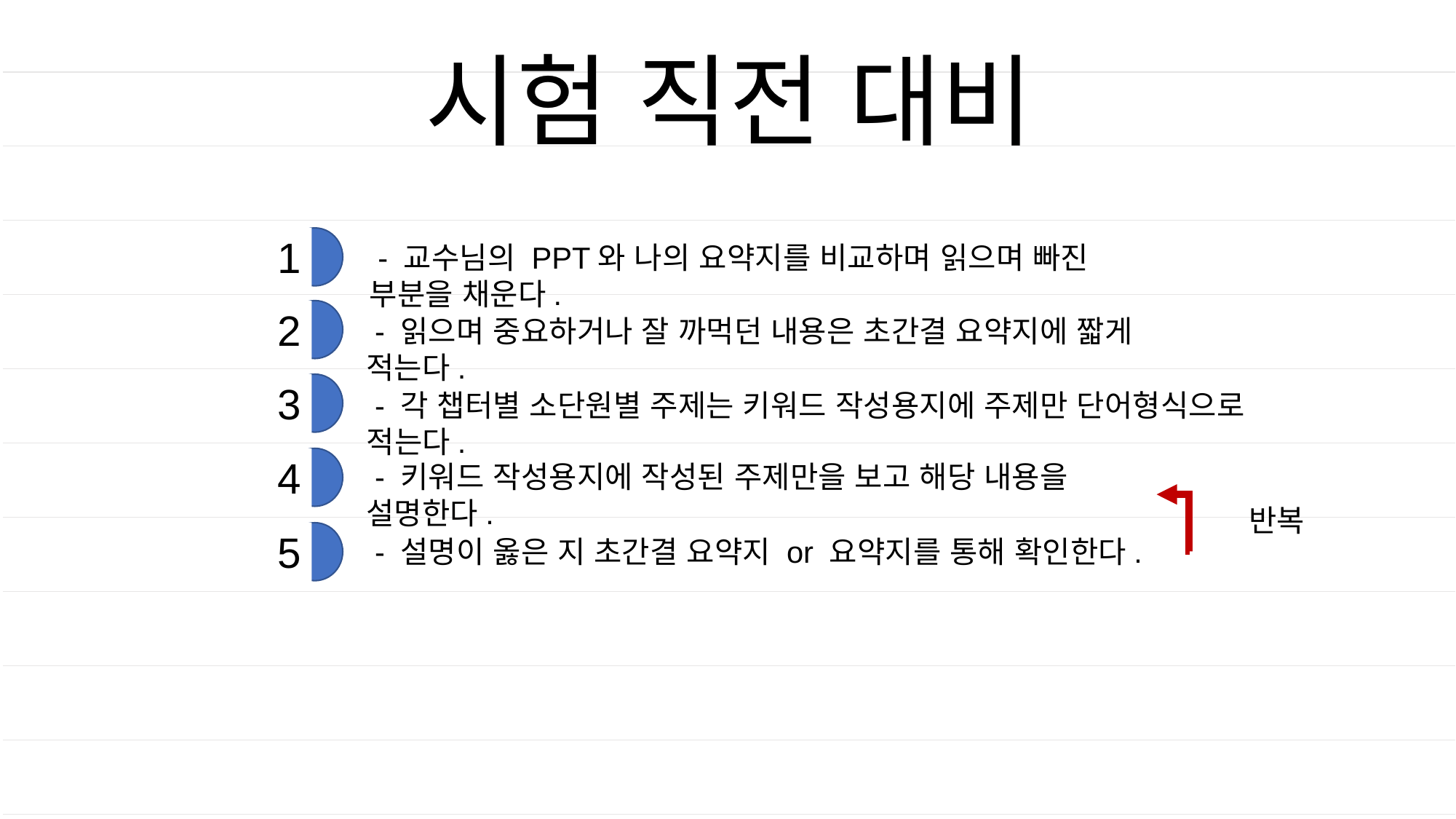

시험 직전 대비
1

 - 교수님의 PPT와 나의 요약지를 비교하며 읽으며 빠진 부분을 채운다.
2

 - 읽으며 중요하거나 잘 까먹던 내용은 초간결 요약지에 짧게 적는다.
3

 - 각 챕터별 소단원별 주제는 키워드 작성용지에 주제만 단어형식으로 적는다.
4

 - 키워드 작성용지에 작성된 주제만을 보고 해당 내용을 설명한다.
반복
5

 - 설명이 옳은 지 초간결 요약지 or 요약지를 통해 확인한다.